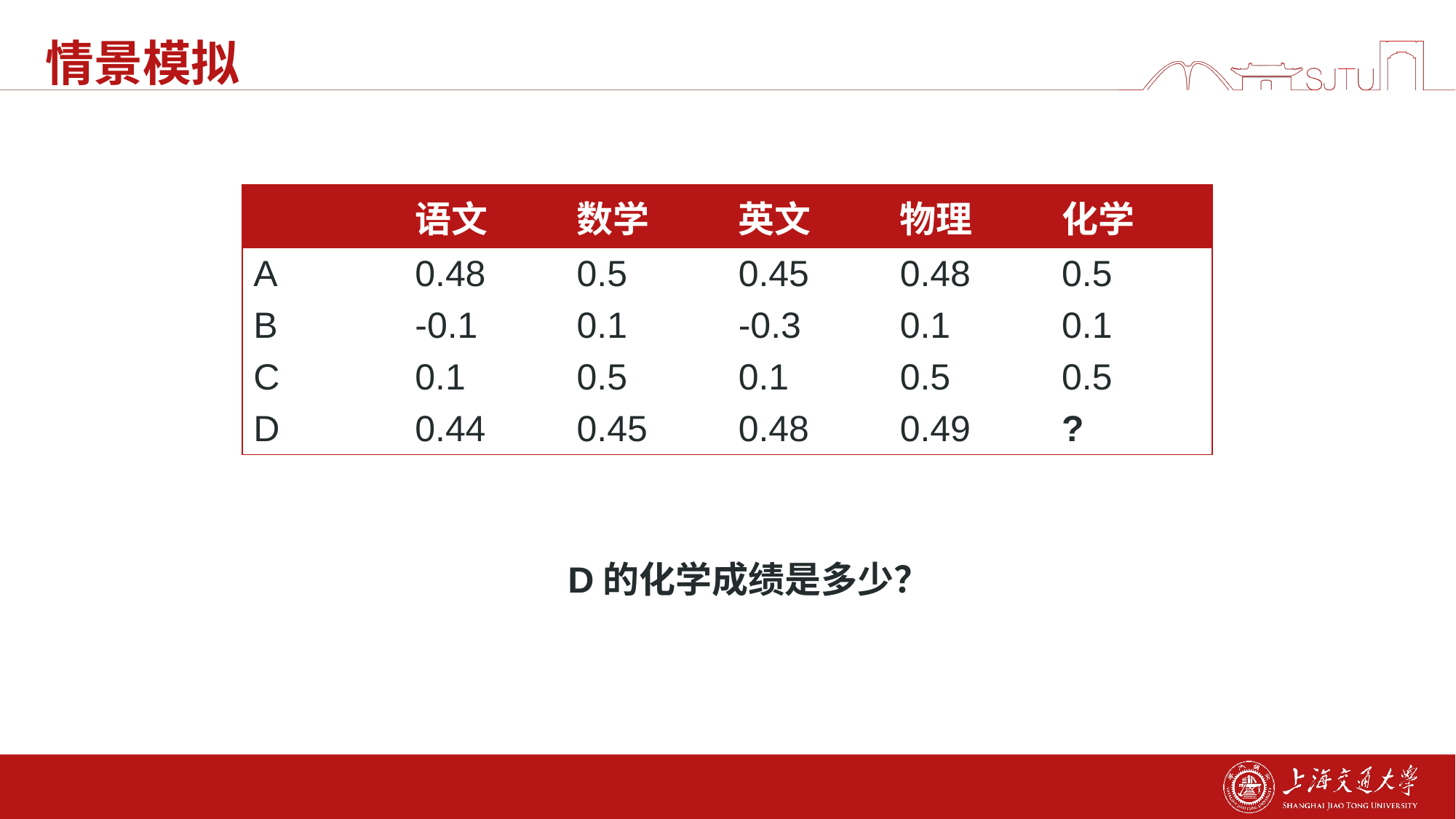

# 情景模拟
|  | 语文 | 数学 | 英文 | 物理 | 化学 |
| --- | --- | --- | --- | --- | --- |
| A | 0.48 | 0.5 | 0.45 | 0.48 | 0.5 |
| B | -0.1 | 0.1 | -0.3 | 0.1 | 0.1 |
| C | 0.1 | 0.5 | 0.1 | 0.5 | 0.5 |
| D | 0.44 | 0.45 | 0.48 | 0.49 | ? |
D的化学成绩是多少？